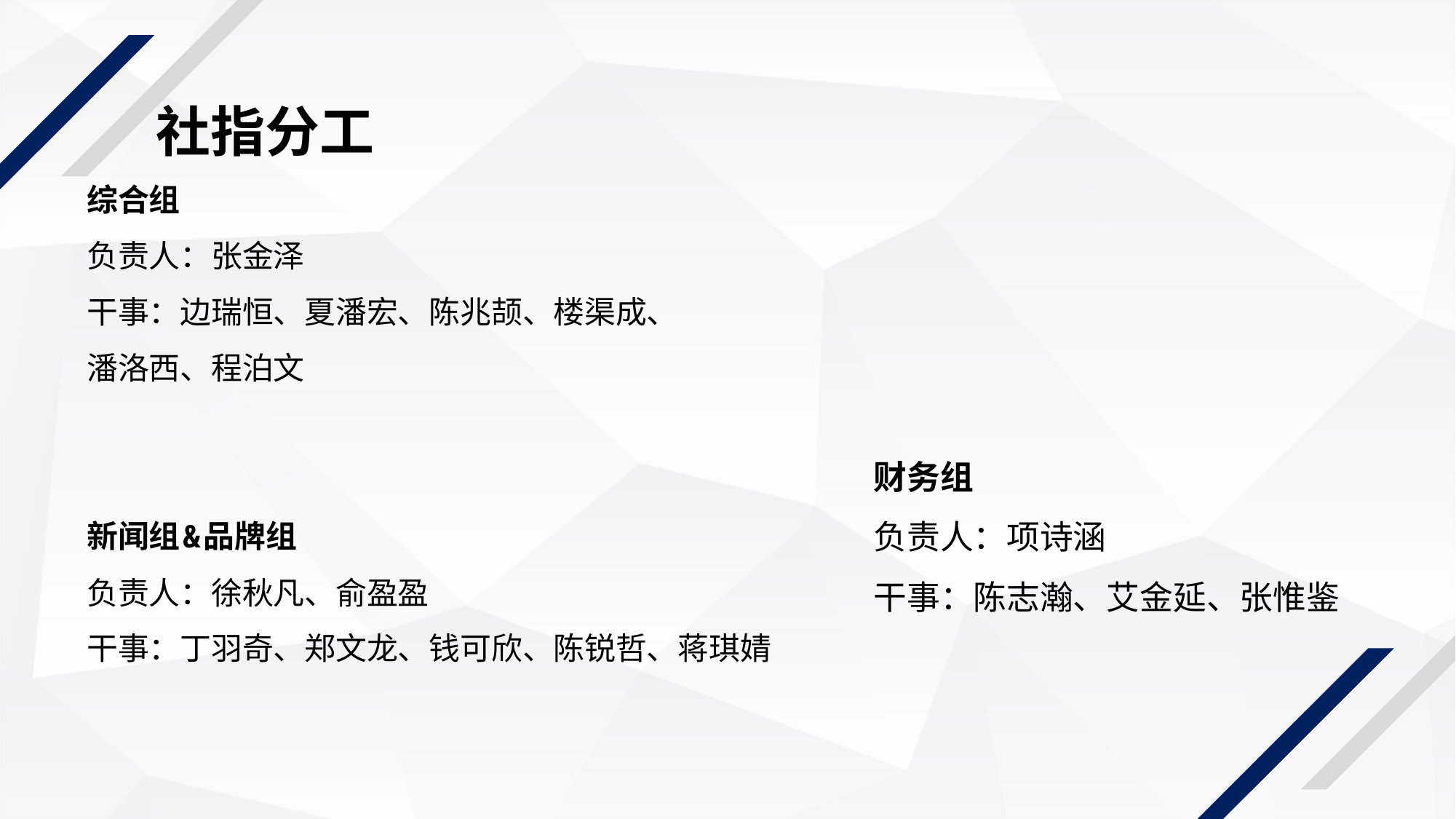

社指分工
综合组
负责人：张金泽
干事：边瑞恒、夏潘宏、陈兆颉、楼渠成、
潘洛西、程泊文

新闻组&品牌组
负责人：徐秋凡、俞盈盈
干事：丁羽奇、郑文龙、钱可欣、陈锐哲、蒋琪婧

财务组
负责人：项诗涵
干事：陈志瀚、艾金延、张惟鉴